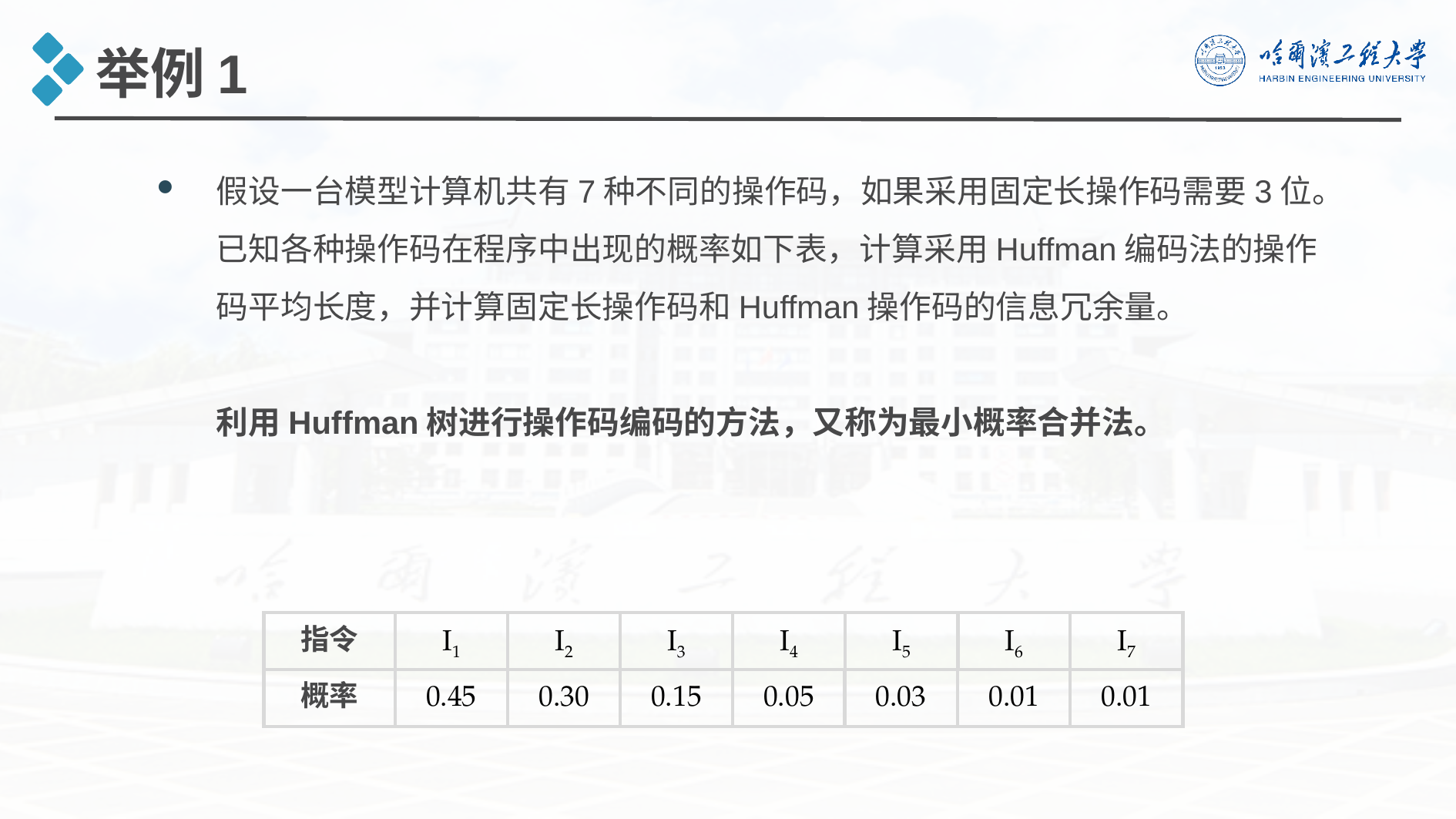

举例1

假设一台模型计算机共有7种不同的操作码，如果采用固定长操作码需要3位。已知各种操作码在程序中出现的概率如下表，计算采用Huffman编码法的操作码平均长度，并计算固定长操作码和Huffman操作码的信息冗余量。
利用Huffman树进行操作码编码的方法，又称为最小概率合并法。
指令
I1
I2
I3
I4
I5
I6
I7
概率
0.45
0.30
0.15
0.05
0.03
0.01
0.01